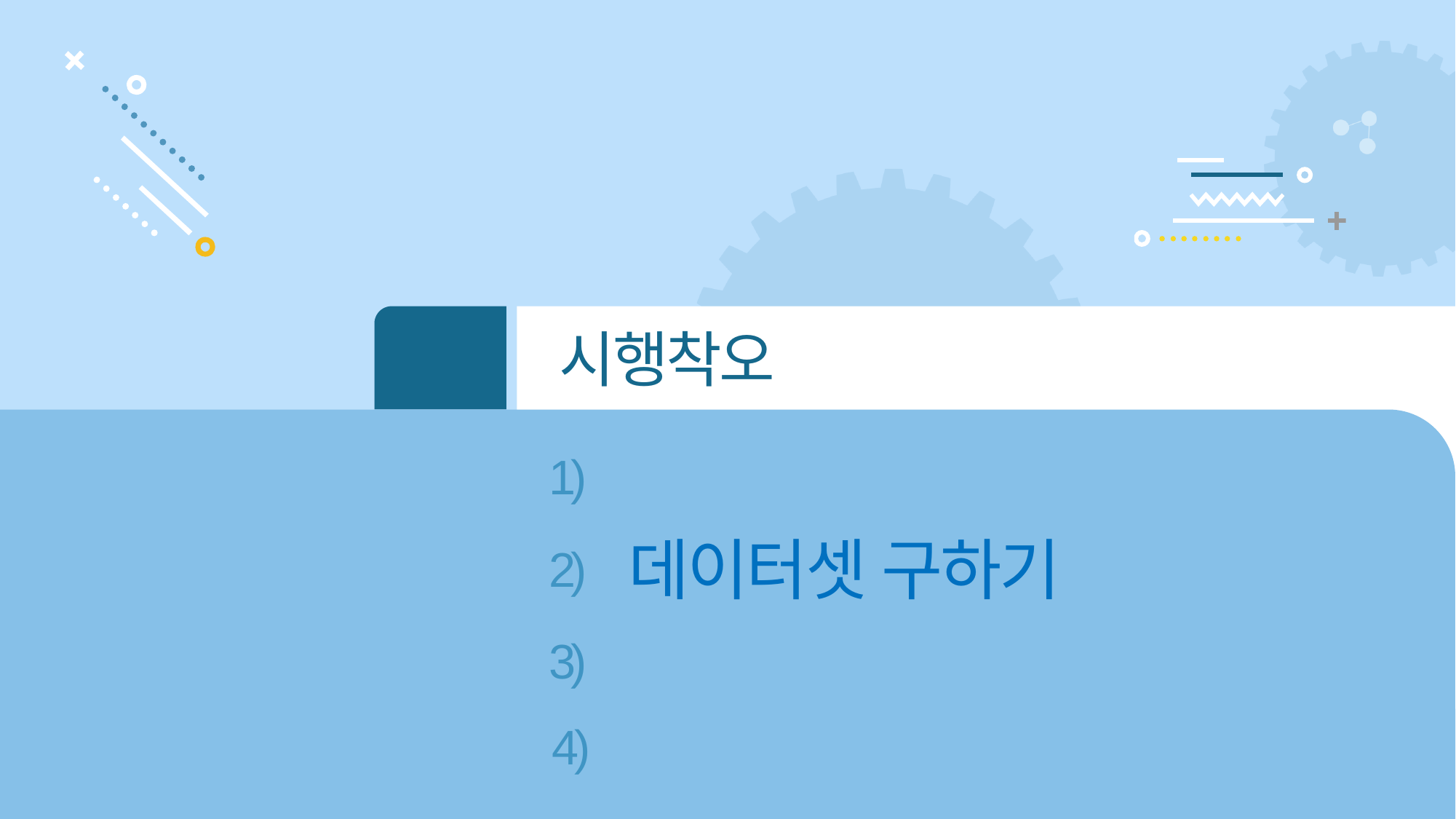

03
시행착오
1)
클래스 분류
데이터셋 구하기
2)
3)
신경망 학습 시행착오
4)
현실과의 타협